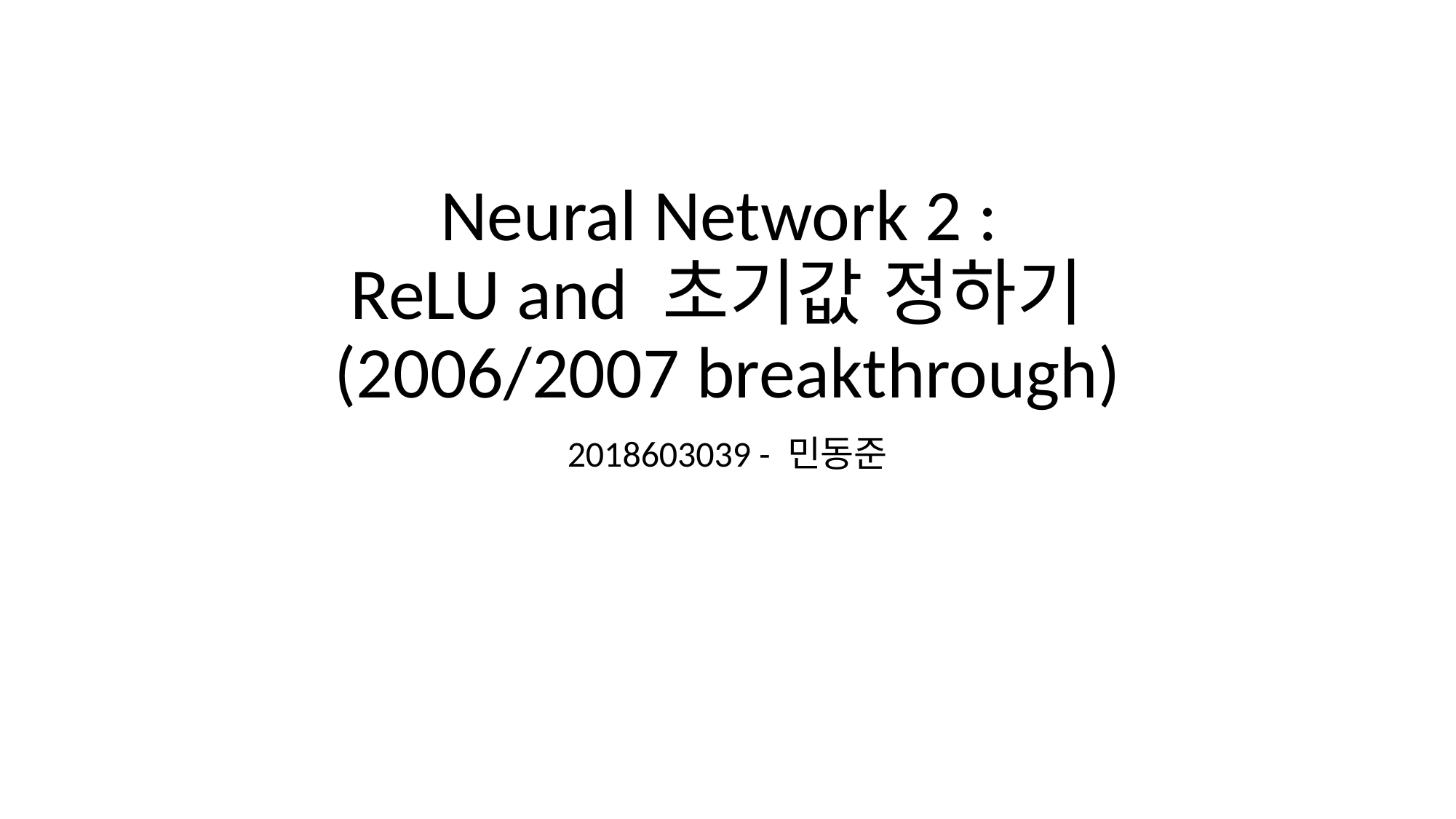

# Neural Network 2 : ReLU and 초기값 정하기 (2006/2007 breakthrough)
2018603039 - 민동준